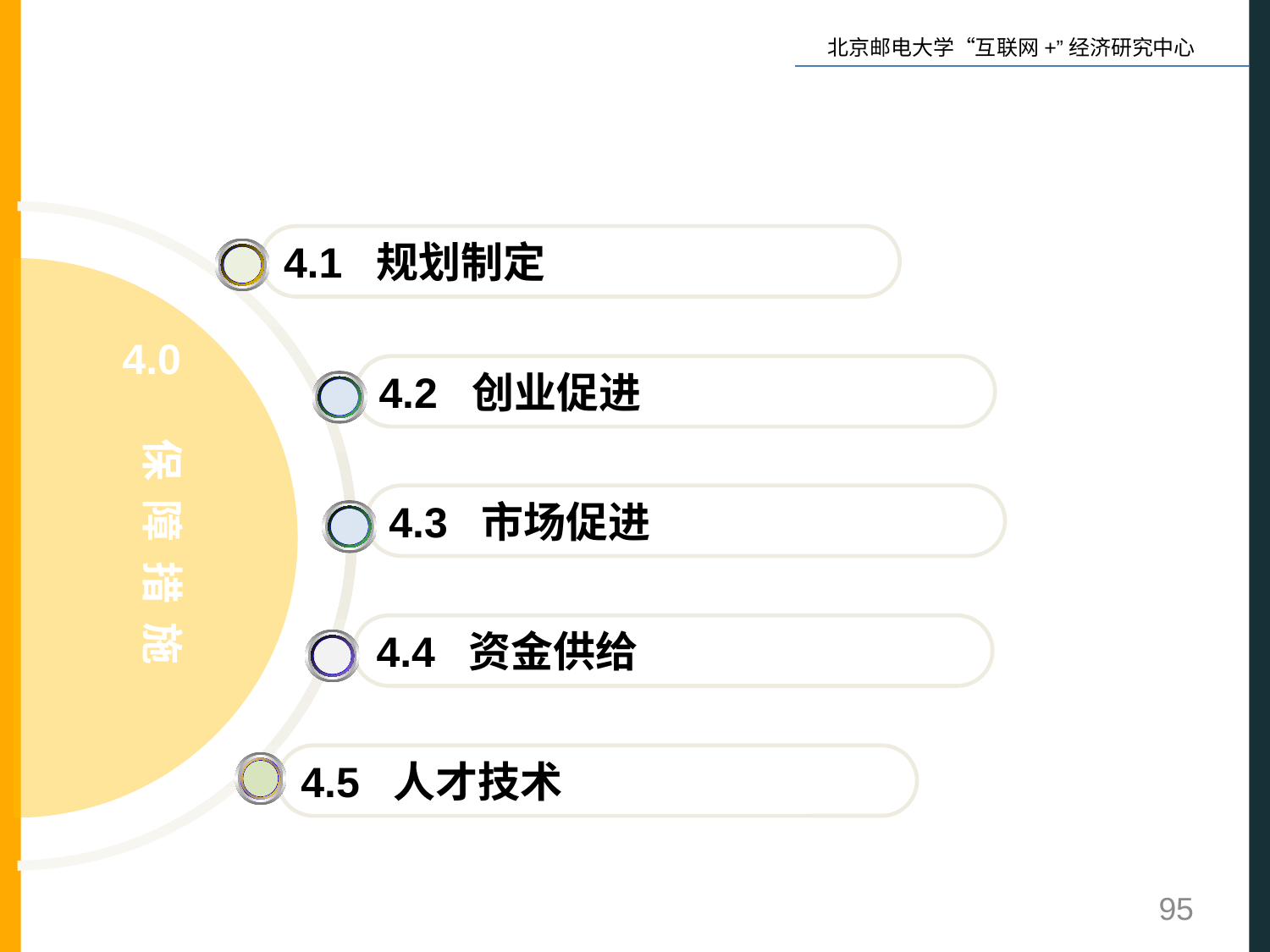

4.1  规划制定

4.0
4.2  创业促进

保  障  措  施
4.3  市场促进

4.4  资金供给

4.5  人才技术

95